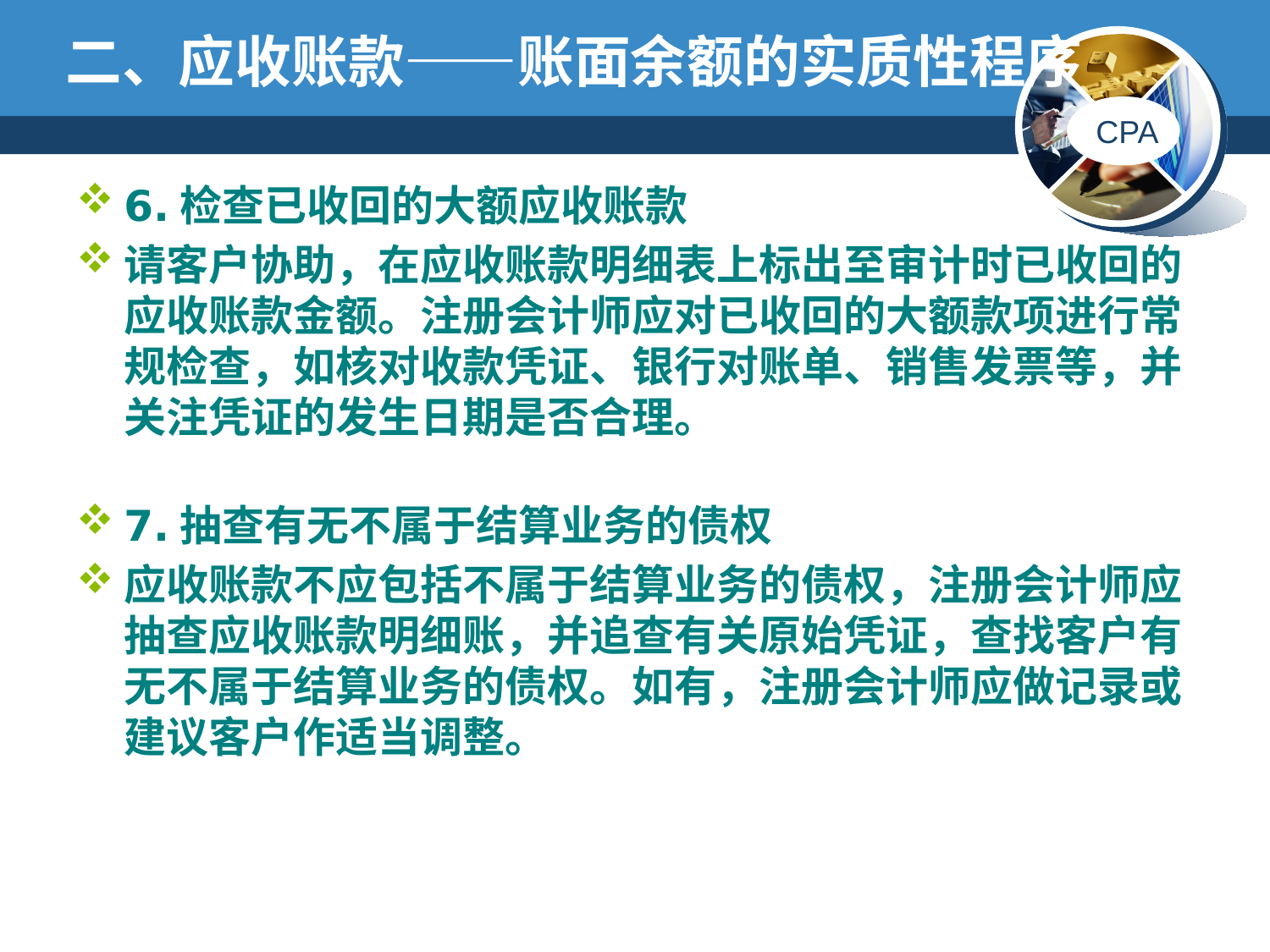

# 二、应收账款——账面余额的实质性程序
6.检查已收回的大额应收账款
请客户协助，在应收账款明细表上标出至审计时已收回的应收账款金额。注册会计师应对已收回的大额款项进行常规检查，如核对收款凭证、银行对账单、销售发票等，并关注凭证的发生日期是否合理。

7.抽查有无不属于结算业务的债权
应收账款不应包括不属于结算业务的债权，注册会计师应抽查应收账款明细账，并追查有关原始凭证，查找客户有无不属于结算业务的债权。如有，注册会计师应做记录或建议客户作适当调整。